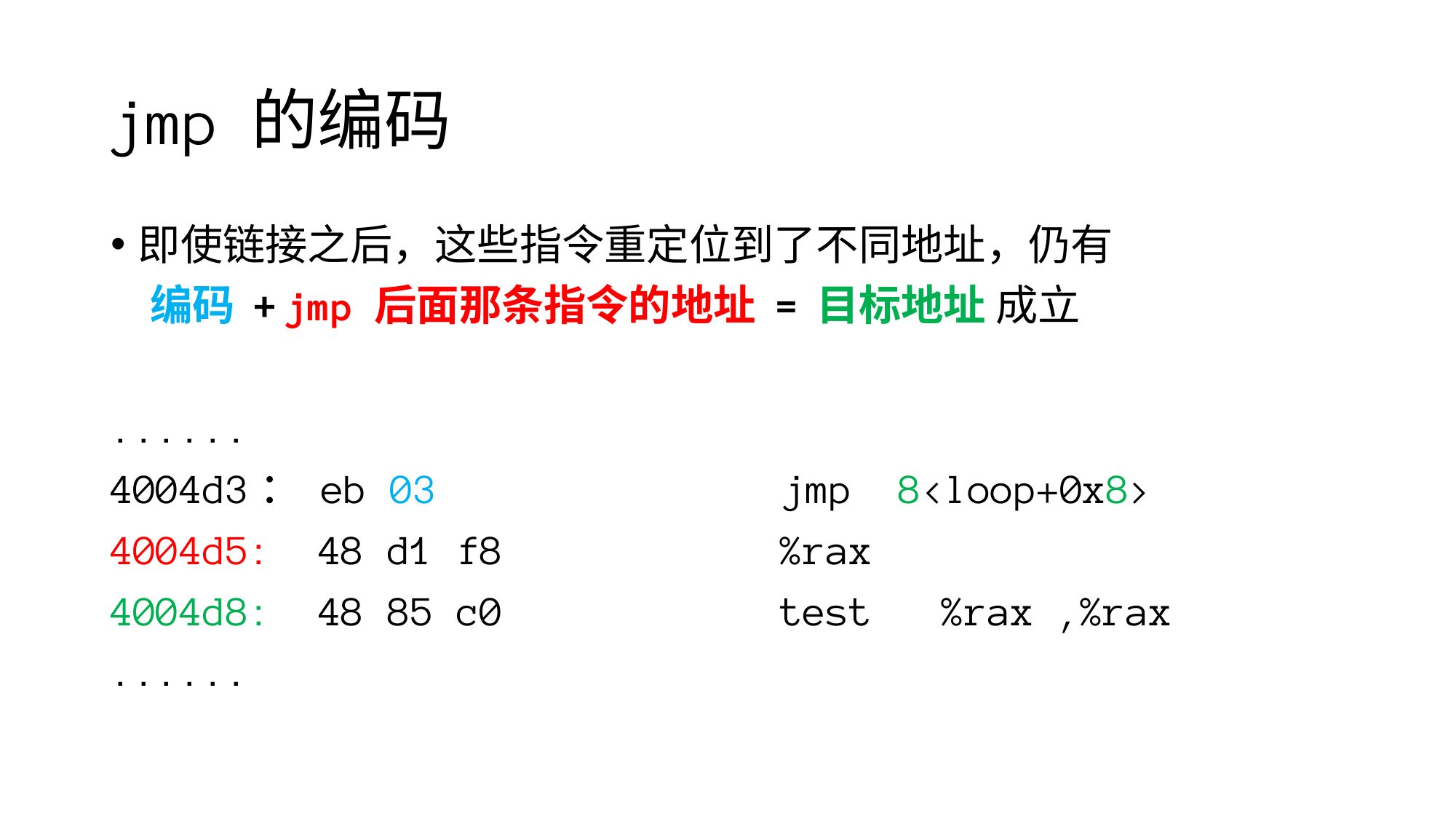

# jmp 的编码
即使链接之后，这些指令重定位到了不同地址，仍有
   编码 + jmp 后面那条指令的地址 = 目标地址 成立

......
4004d3： eb 03               jmp  8<loop+0x8>
4004d5:  48 d1 f8            %rax
4004d8:  48 85 c0            test   %rax ,%rax
......